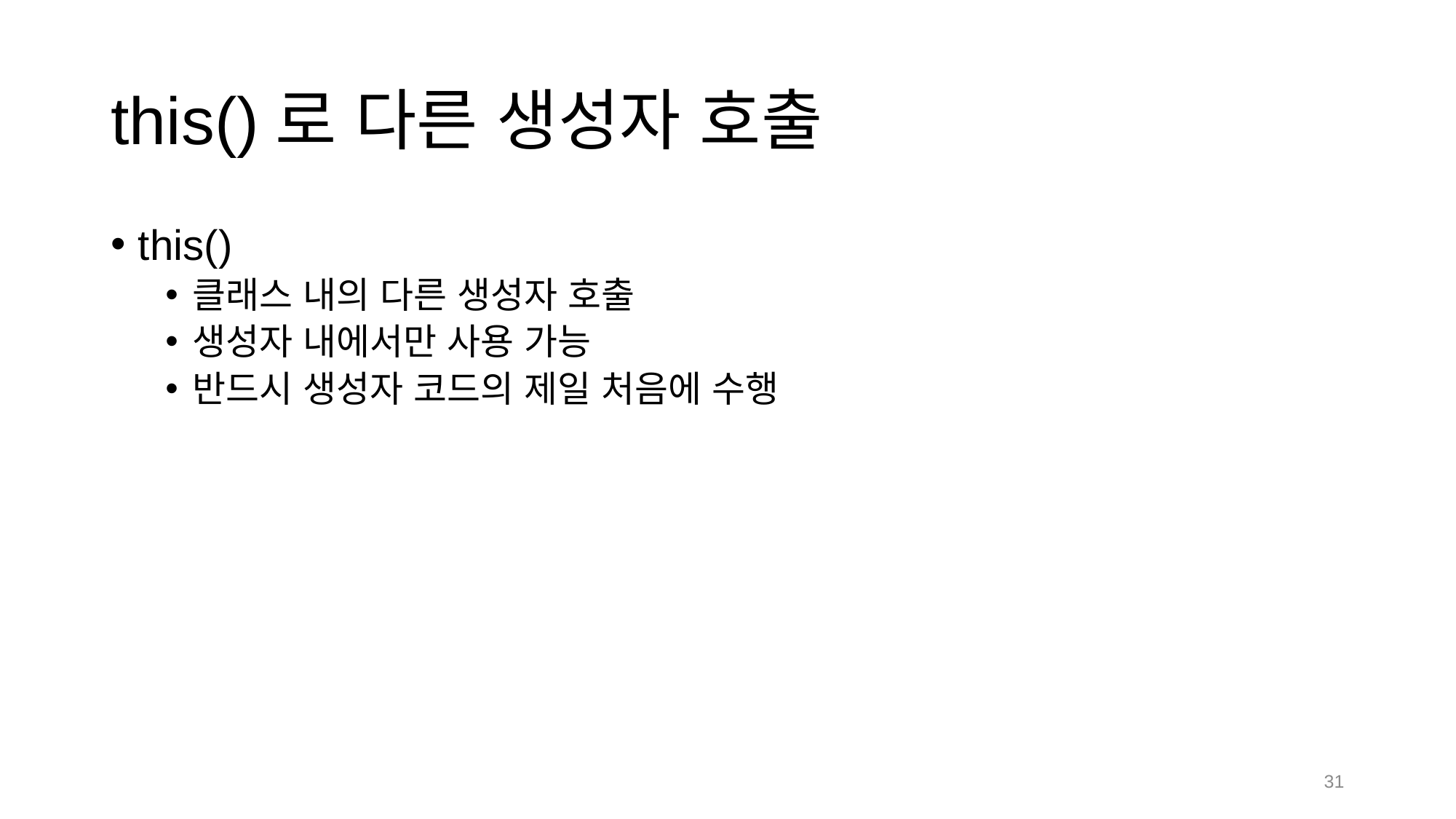

# this()로 다른 생성자 호출
this()
클래스 내의 다른 생성자 호출
생성자 내에서만 사용 가능
반드시 생성자 코드의 제일 처음에 수행

31